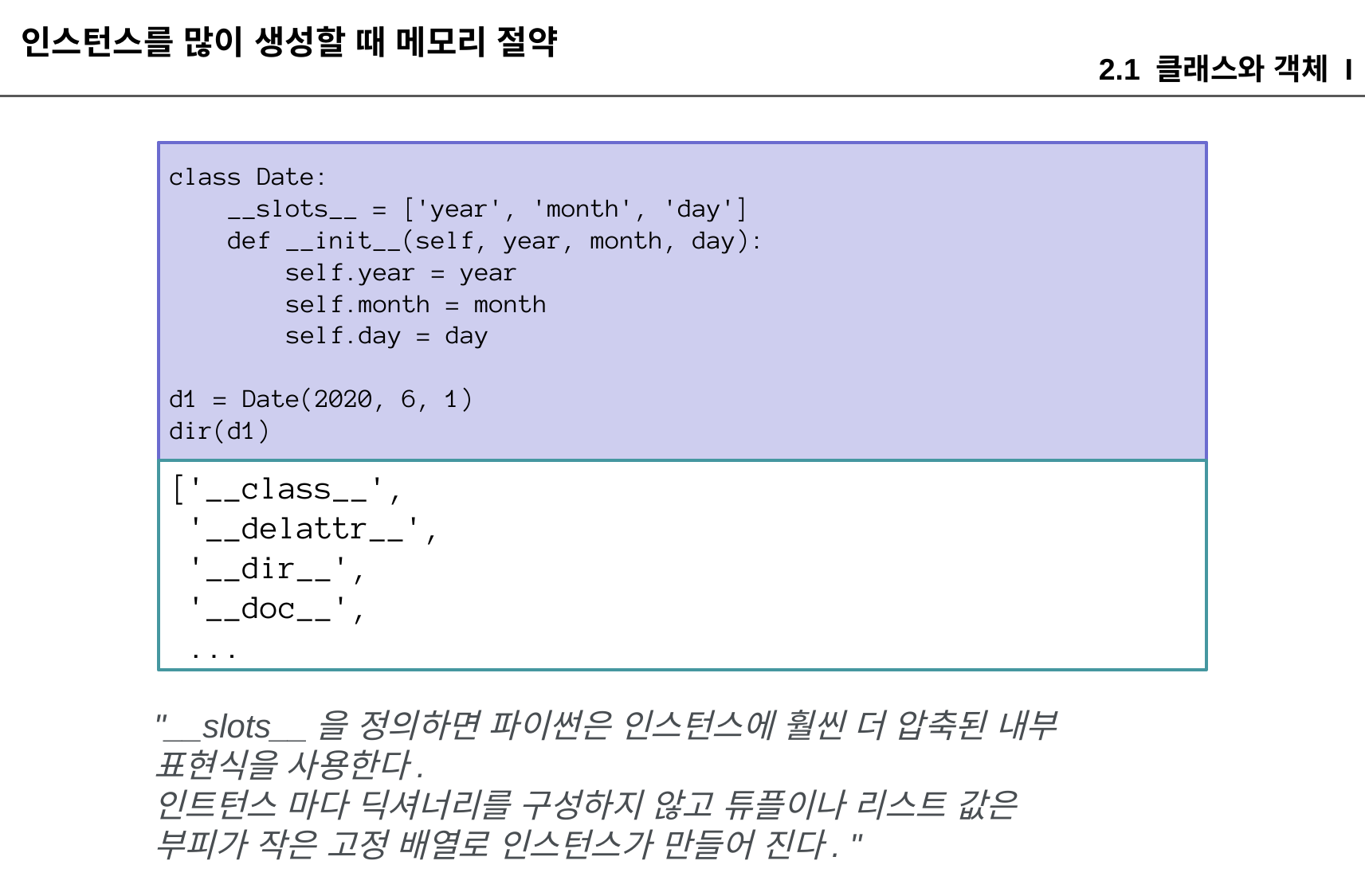

인스턴스를 많이 생성할 때 메모리 절약
2.1 클래스와 객체 I
class Date:
    __slots__ = ['year', 'month', 'day']
    def __init__(self, year, month, day):
        self.year = year
        self.month = month
        self.day = day

d1 = Date(2020, 6, 1)
dir(d1)
['__class__',
 '__delattr__',
 '__dir__',
 '__doc__',
 ...
"__slots__을 정의하면 파이썬은 인스턴스에 훨씬 더 압축된 내부 표현식을 사용한다.
인트턴스 마다 딕셔너리를 구성하지 않고 튜플이나 리스트 값은 부피가 작은 고정 배열로 인스턴스가 만들어 진다. "